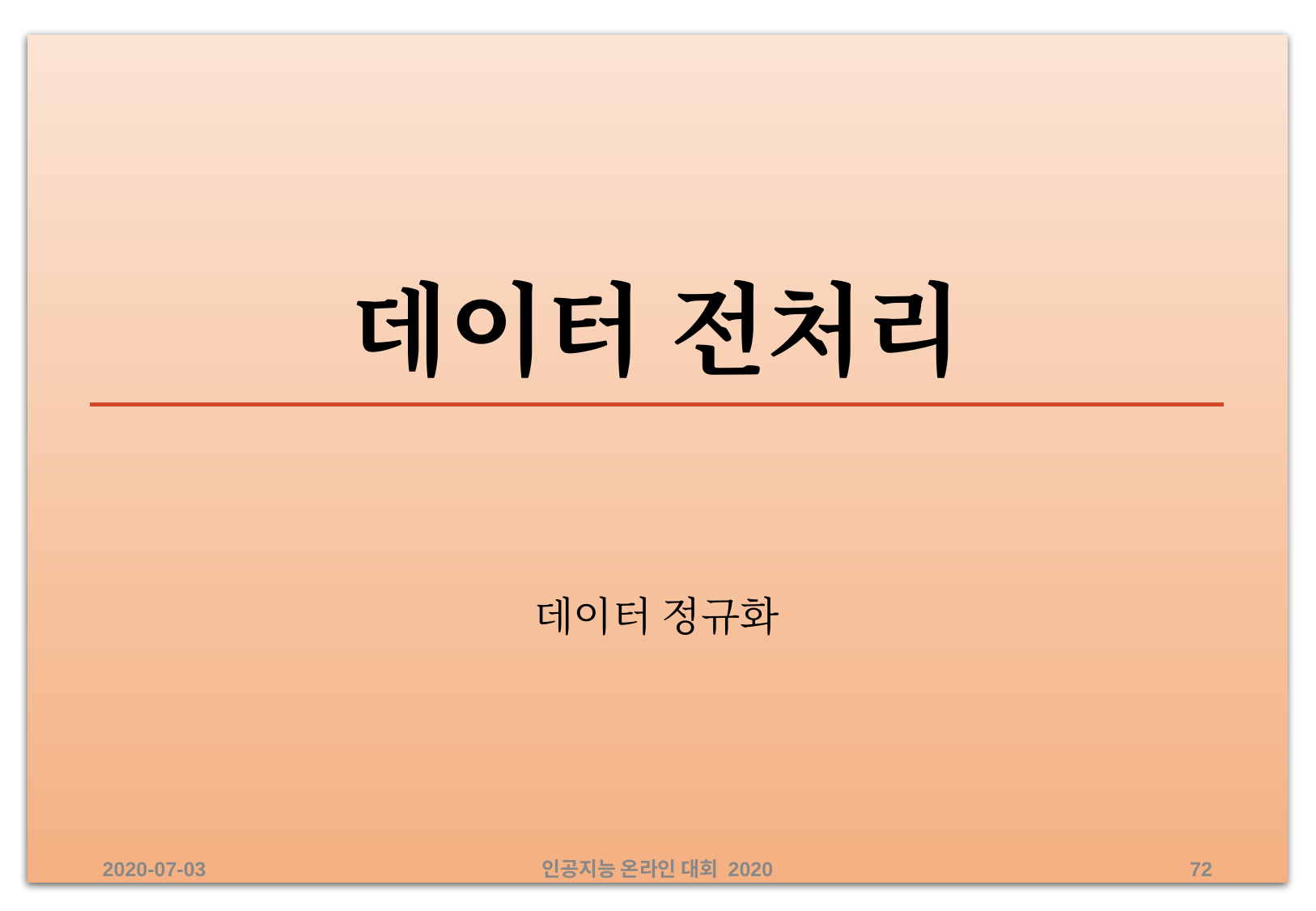

# 데이터 전처리
데이터 정규화
2020-07-03
인공지능 온라인 대회 2020
72